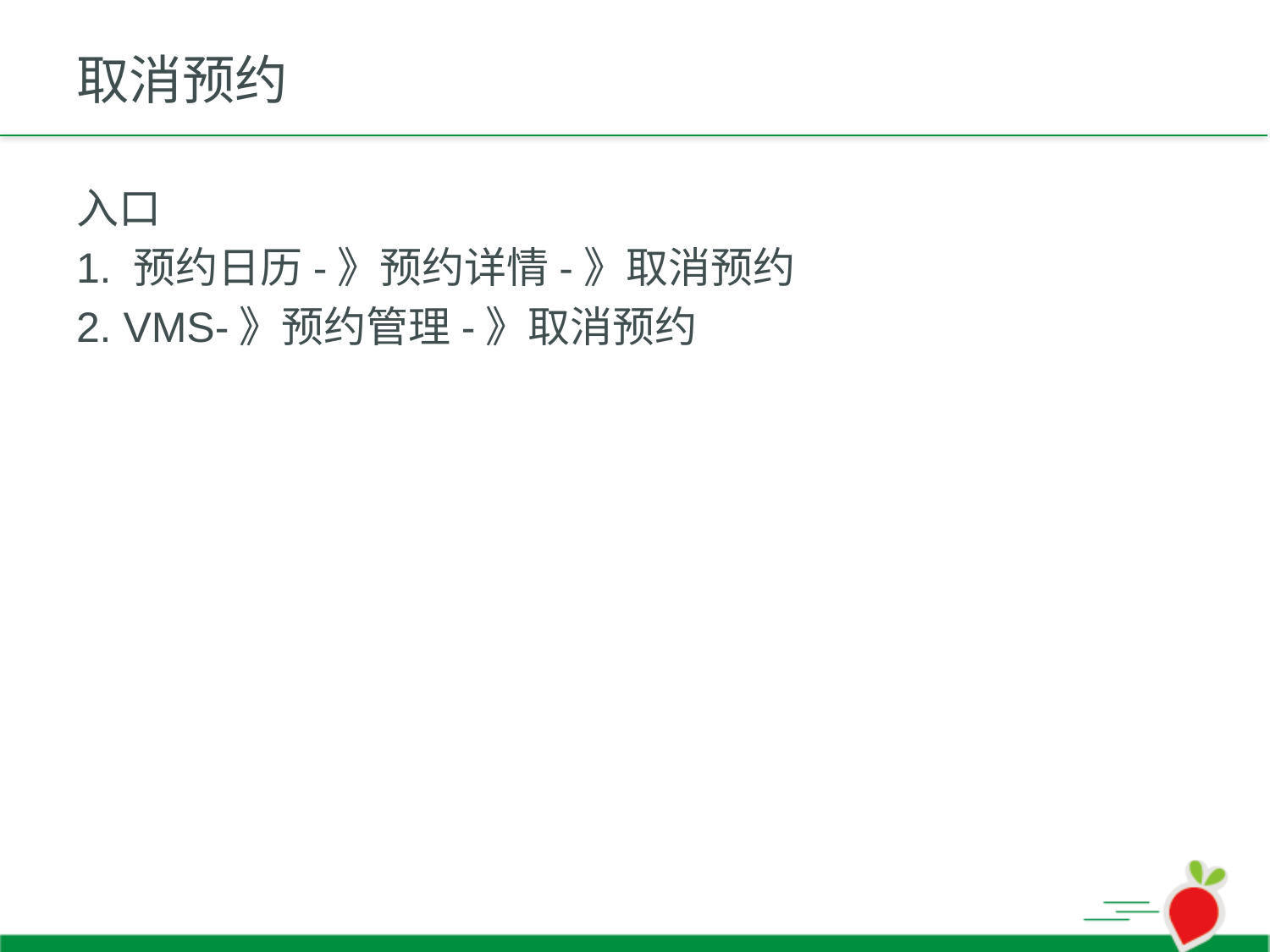

# 取消预约
入口
1. 预约日历-》预约详情-》取消预约
2. VMS-》预约管理-》取消预约